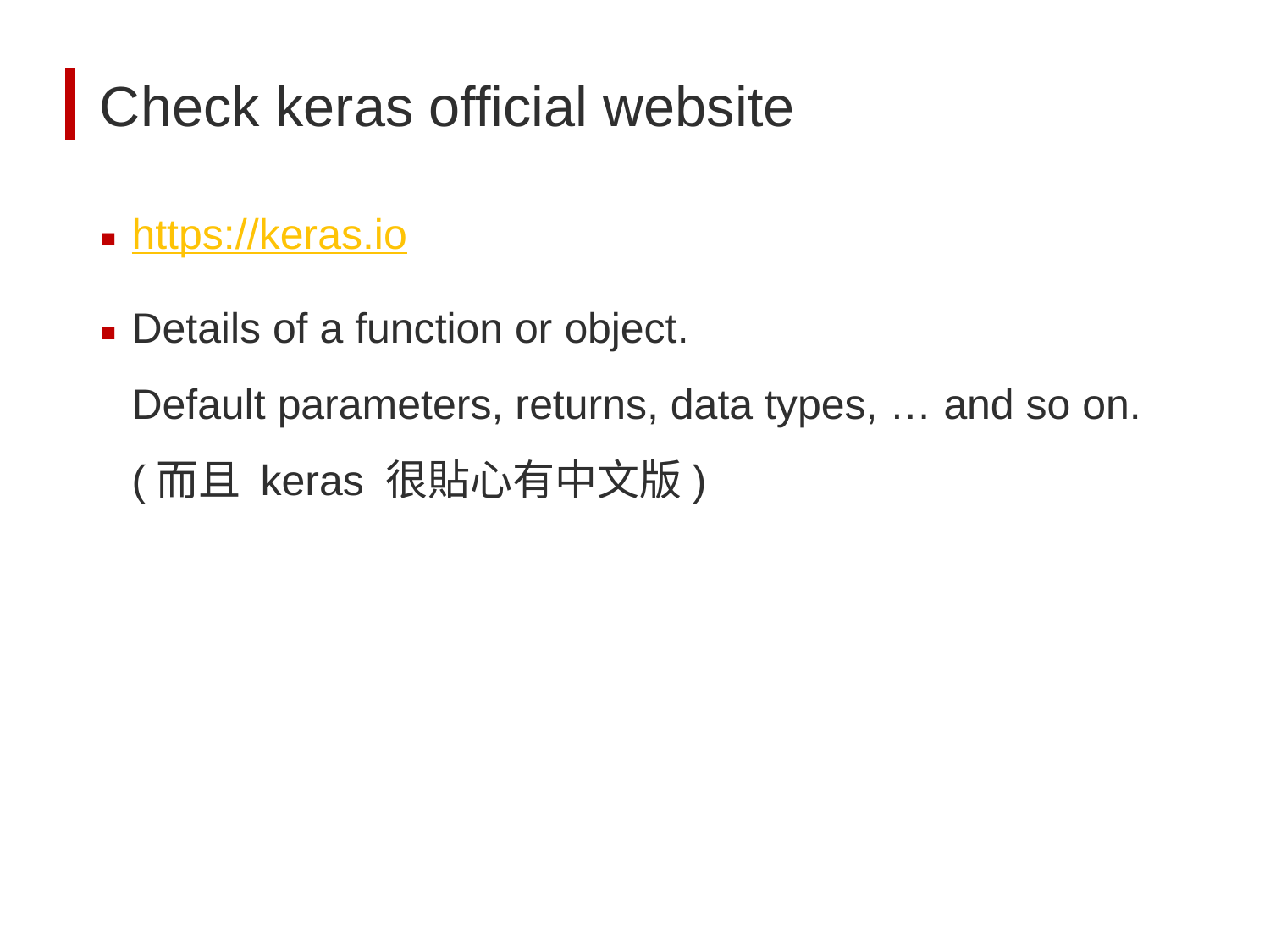

# Check keras official website
https://keras.io
Details of a function or object.
Default parameters, returns, data types, … and so on.
(而且 keras 很貼心有中文版)